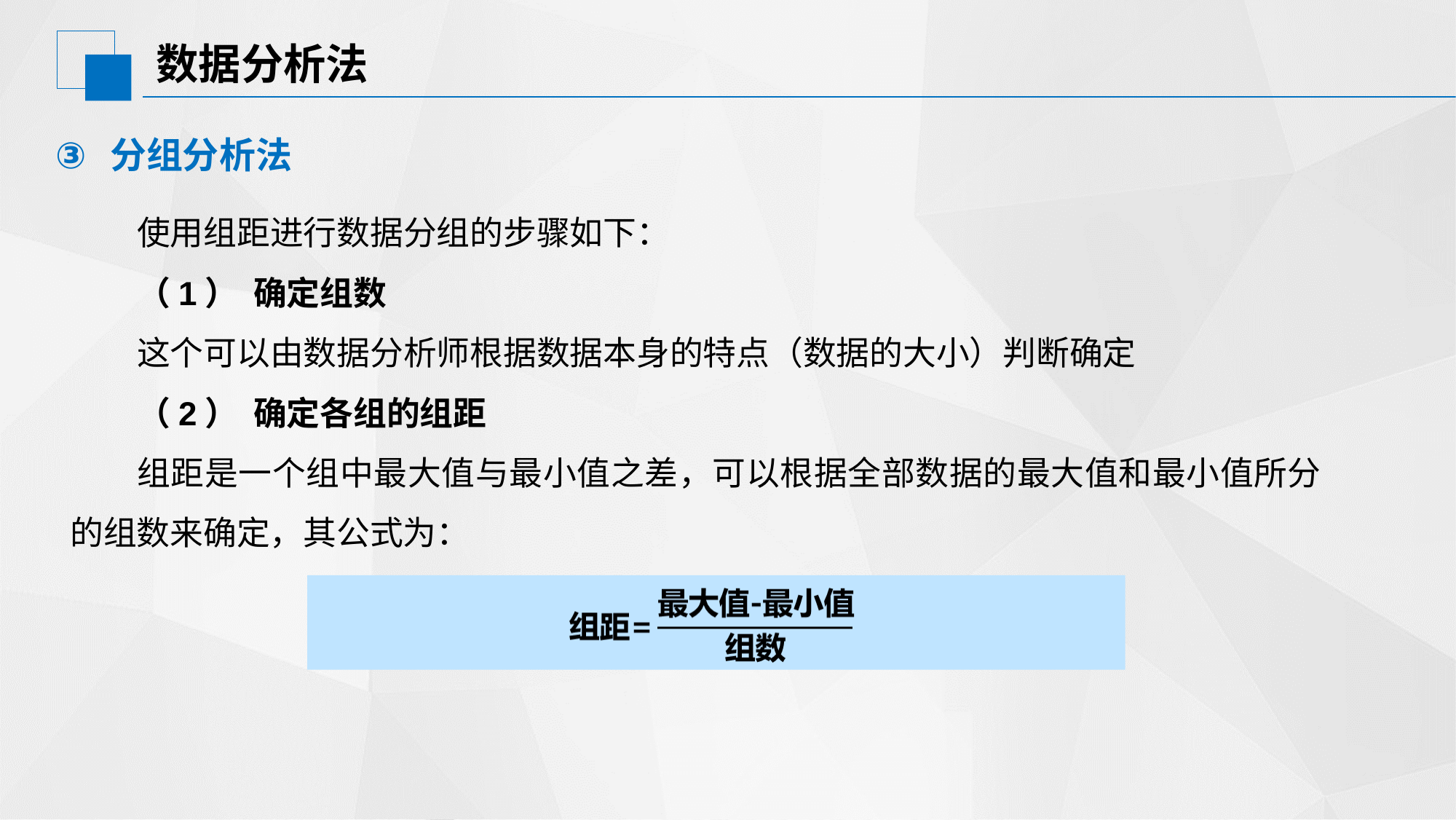

# 数据分析法
分组分析法
使用组距进行数据分组的步骤如下：
（1）  确定组数
这个可以由数据分析师根据数据本身的特点（数据的大小）判断确定
（2）  确定各组的组距
组距是一个组中最大值与最小值之差，可以根据全部数据的最大值和最小值所分的组数来确定，其公式为：